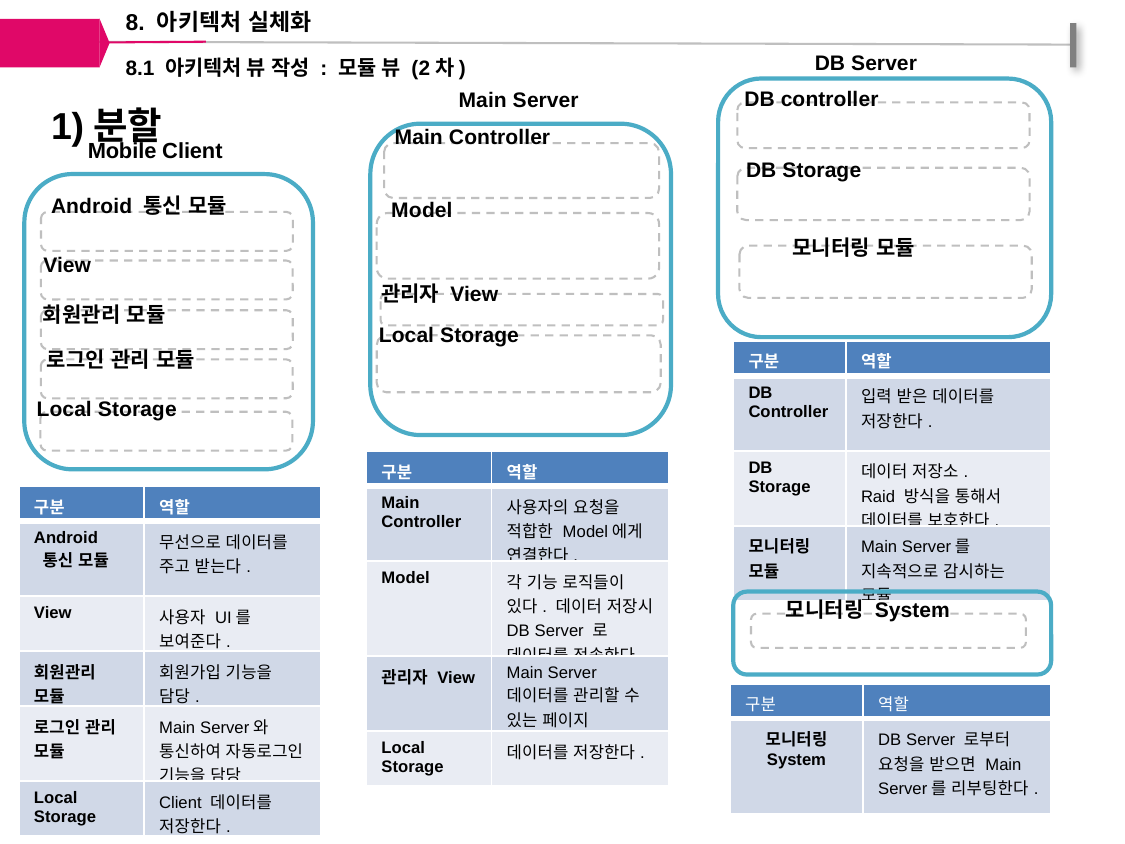

8. 아키텍처 실체화
8.1 아키텍처 뷰 작성 : 모듈 뷰 (2차)
DB Server
DB controller

Main Server
1)분할
Main Controller

Mobile Client

DB Storage

Android 통신 모듈
Model

모니터링 모듈
View

관리자 View
회원관리 모듈

Local Storage

로그인 관리 모듈
| 구분 | 역할 |
| --- | --- |
| DB Controller | 입력 받은 데이터를 저장한다. |
| DB Storage | 데이터 저장소. Raid 방식을 통해서 데이터를 보호한다. |
| 모니터링 모듈 | Main Server를 지속적으로 감시하는 모듈 |

2)사용
Local Storage

| 구분 | 역할 |
| --- | --- |
| Main Controller | 사용자의 요청을 적합한 Model에게 연결한다. |
| Model | 각 기능 로직들이 있다. 데이터 저장시 DB Server 로 데이터를 전송한다. |
| 관리자 View | Main Server 데이터를 관리할 수 있는 페이지 |
| Local Storage | 데이터를 저장한다. |
| 구분 | 역할 |
| --- | --- |
| Android 통신 모듈 | 무선으로 데이터를 주고 받는다. |
| View | 사용자 UI를 보여준다. |
| 회원관리 모듈 | 회원가입 기능을 담당. |
| 로그인 관리 모듈 | Main Server와 통신하여 자동로그인 기능을 담당 |
| Local Storage | Client 데이터를 저장한다. |
모니터링 System

| 구분 | 역할 |
| --- | --- |
| 모니터링 System | DB Server 로부터 요청을 받으면 Main Server를 리부팅한다. |